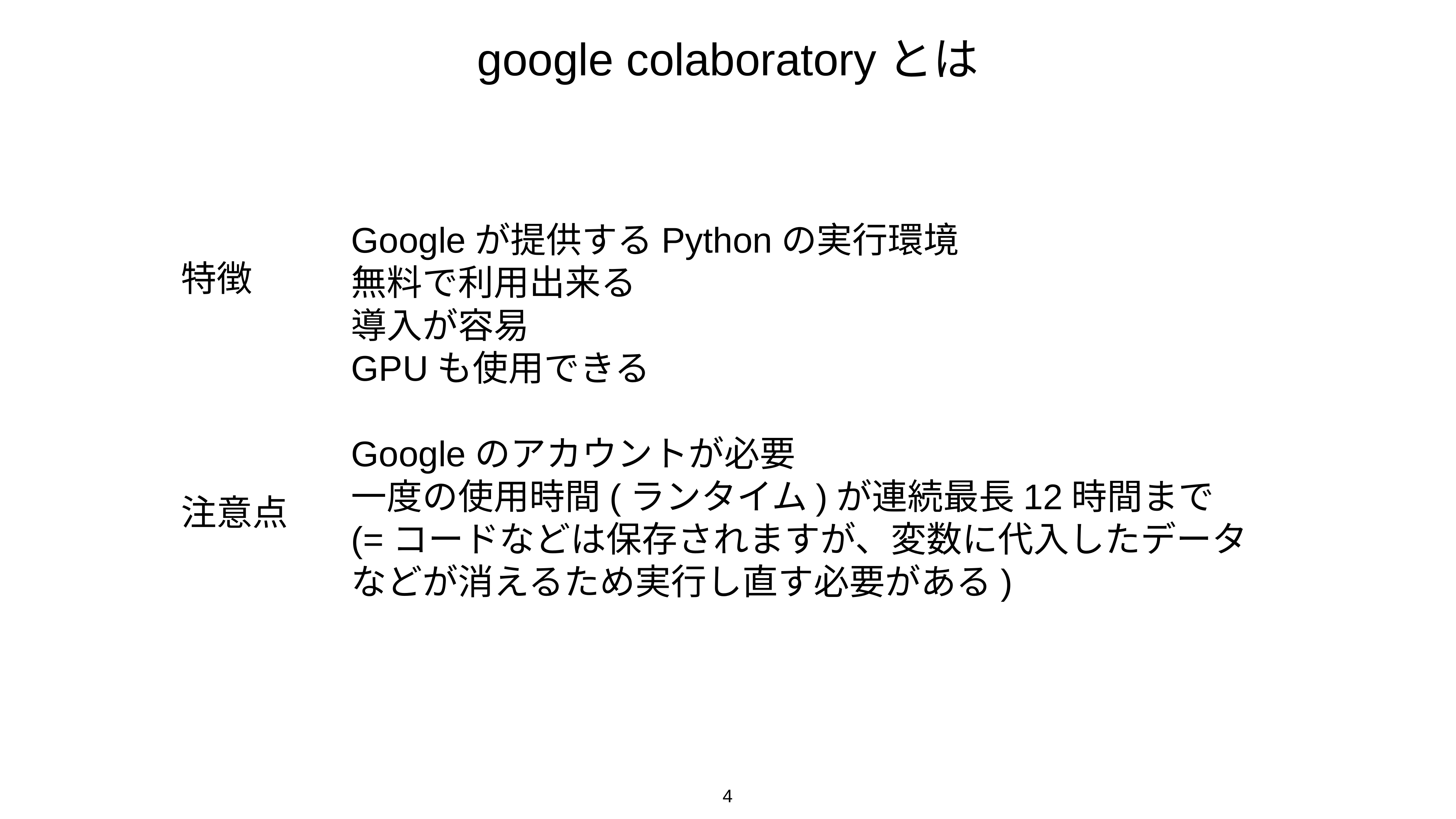

google colaboratoryとは
Googleが提供するPythonの実行環境
無料で利用出来る
導入が容易
GPUも使用できる

Googleのアカウントが必要
一度の使用時間(ランタイム)が連続最長12時間まで
(=コードなどは保存されますが、変数に代入したデータ
などが消えるため実行し直す必要がある)
特徴
注意点
4